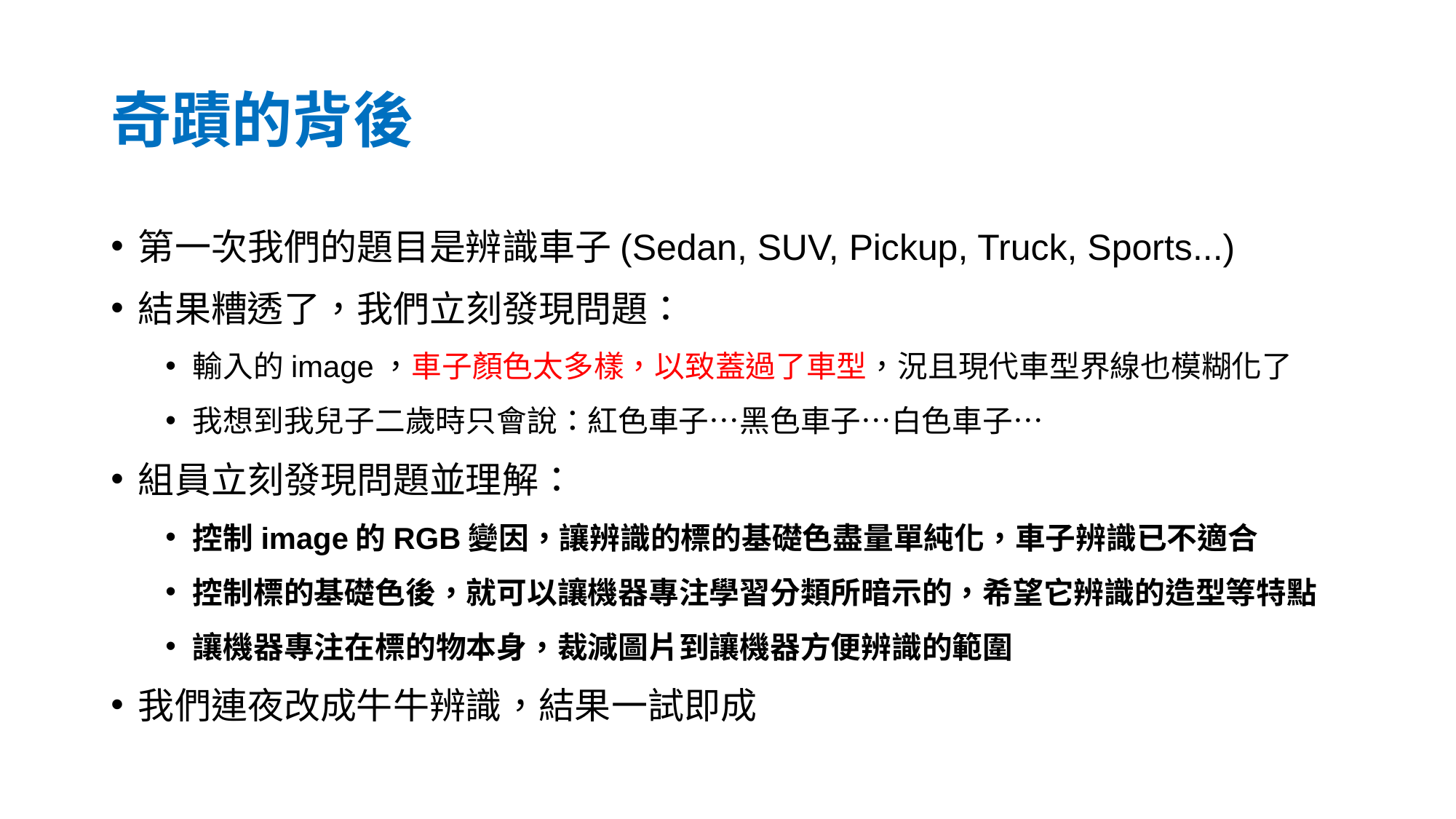

# 奇蹟的背後
第一次我們的題目是辨識車子(Sedan, SUV, Pickup, Truck, Sports...)
結果糟透了，我們立刻發現問題：
輸入的image，車子顏色太多樣，以致蓋過了車型，況且現代車型界線也模糊化了
我想到我兒子二歲時只會說：紅色車子…黑色車子…白色車子…
組員立刻發現問題並理解：
控制image的RGB變因，讓辨識的標的基礎色盡量單純化，車子辨識已不適合
控制標的基礎色後，就可以讓機器專注學習分類所暗示的，希望它辨識的造型等特點
讓機器專注在標的物本身，裁減圖片到讓機器方便辨識的範圍
我們連夜改成牛牛辨識，結果一試即成